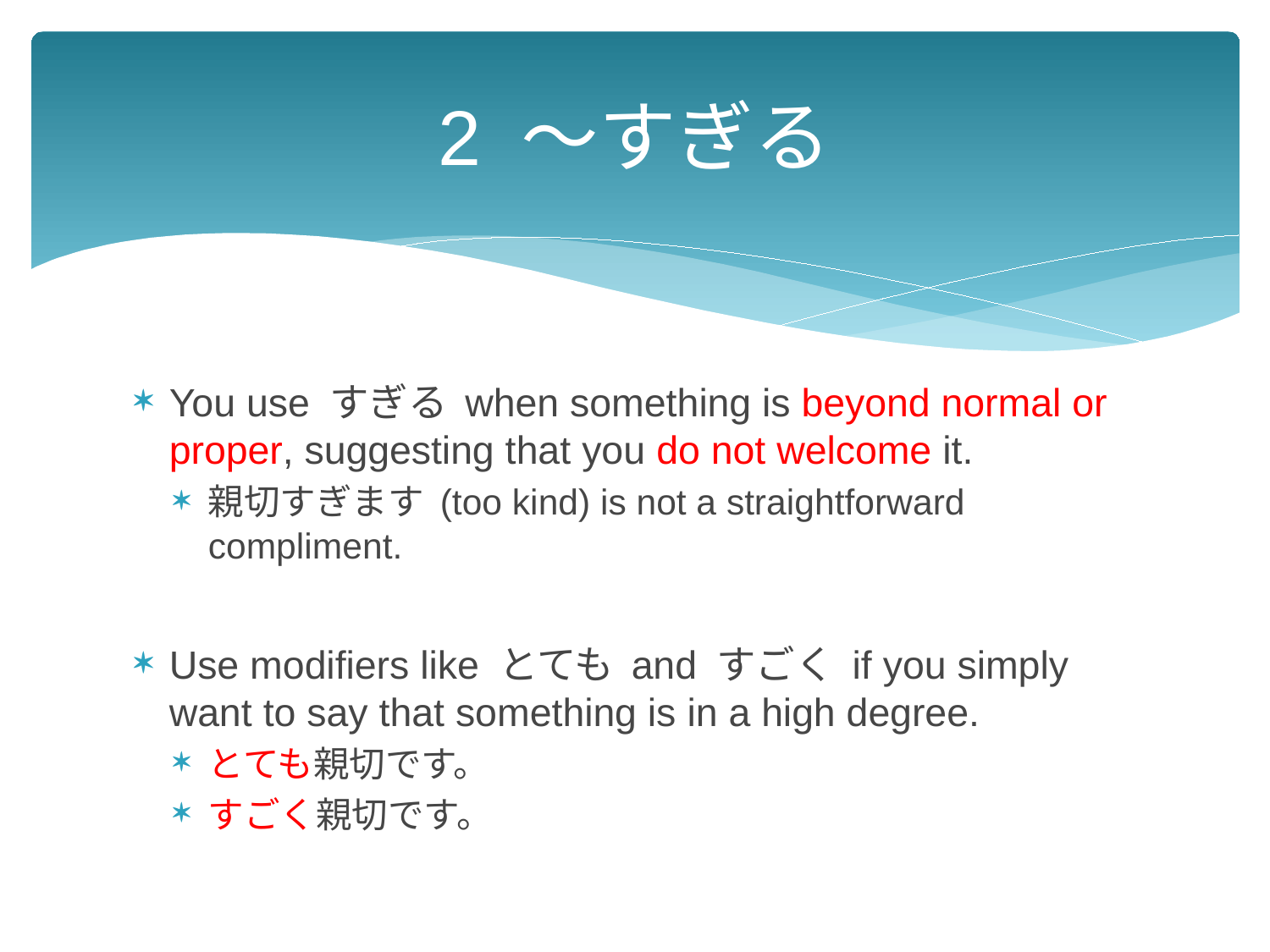

# 2 ～すぎる
You use すぎる when something is beyond normal or proper, suggesting that you do not welcome it.
親切すぎます (too kind) is not a straightforward compliment.

Use modifiers like とても and すごく if you simply want to say that something is in a high degree.
とても親切です。
すごく親切です。